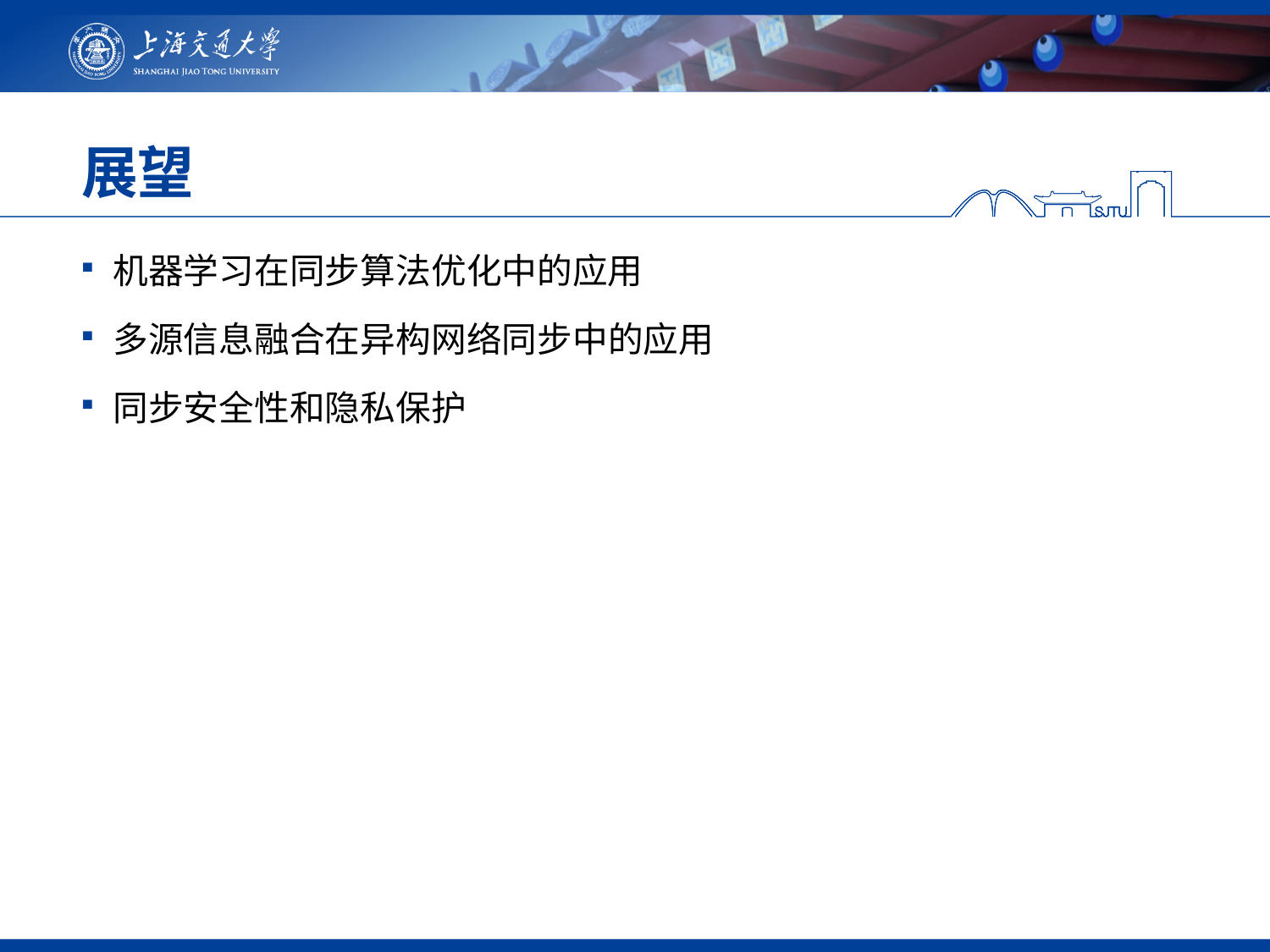

39
# 展望
机器学习在同步算法优化中的应用
多源信息融合在异构网络同步中的应用
同步安全性和隐私保护